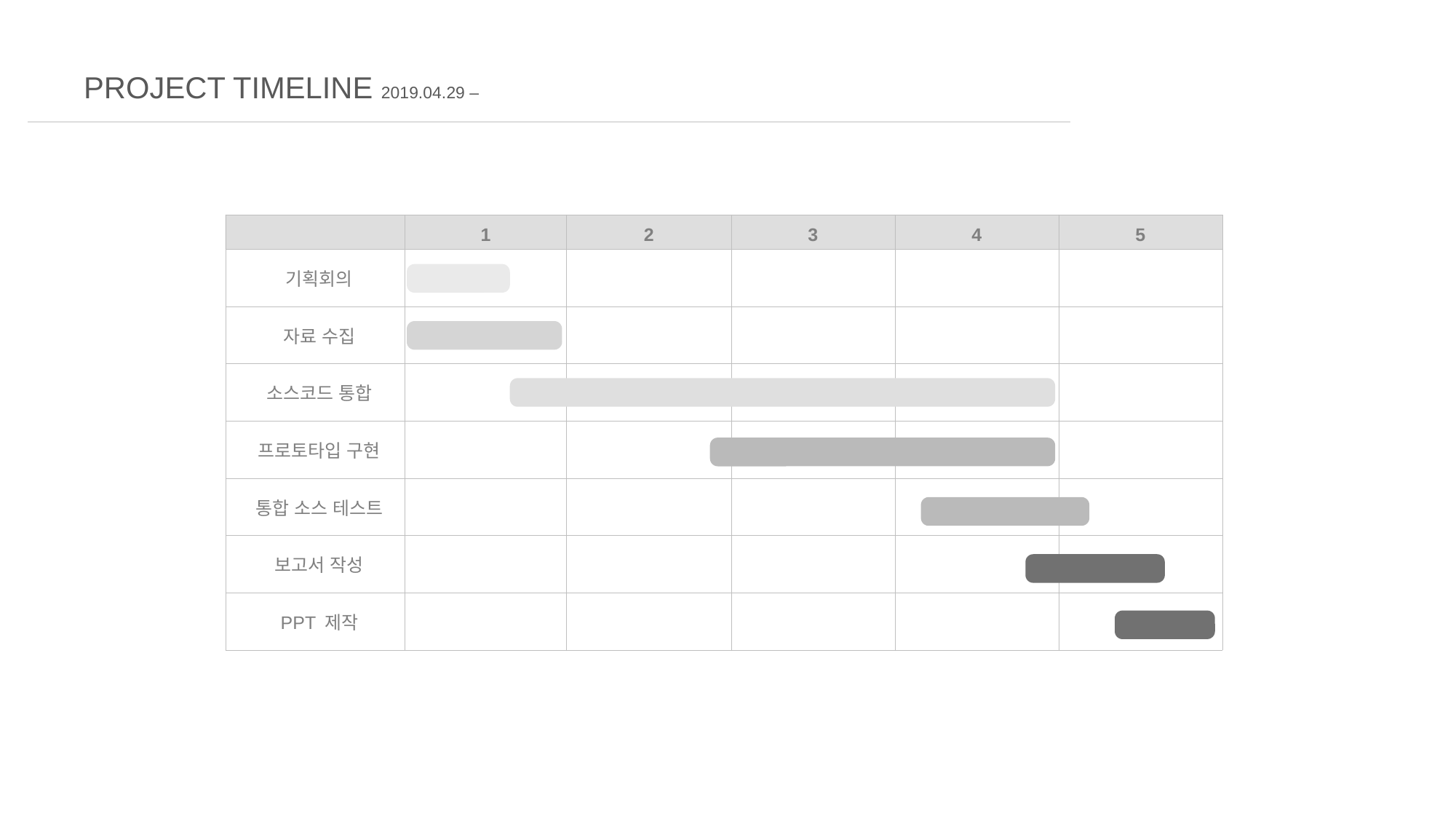

PROJECT TIMELINE 2019.04.29 –
|  | 1 | 2 | 3 | 4 | 5 |
| --- | --- | --- | --- | --- | --- |
| 기획회의 |  |  |  |  |  |
| 자료 수집 |  |  |  |  |  |
| 소스코드 통합 |  |  |  |  |  |
| 프로토타입 구현 |  |  |  |  |  |
| 통합 소스 테스트 |  |  |  |  |  |
| 보고서 작성 |  |  |  |  |  |
| PPT 제작 |  |  |  |  |  |